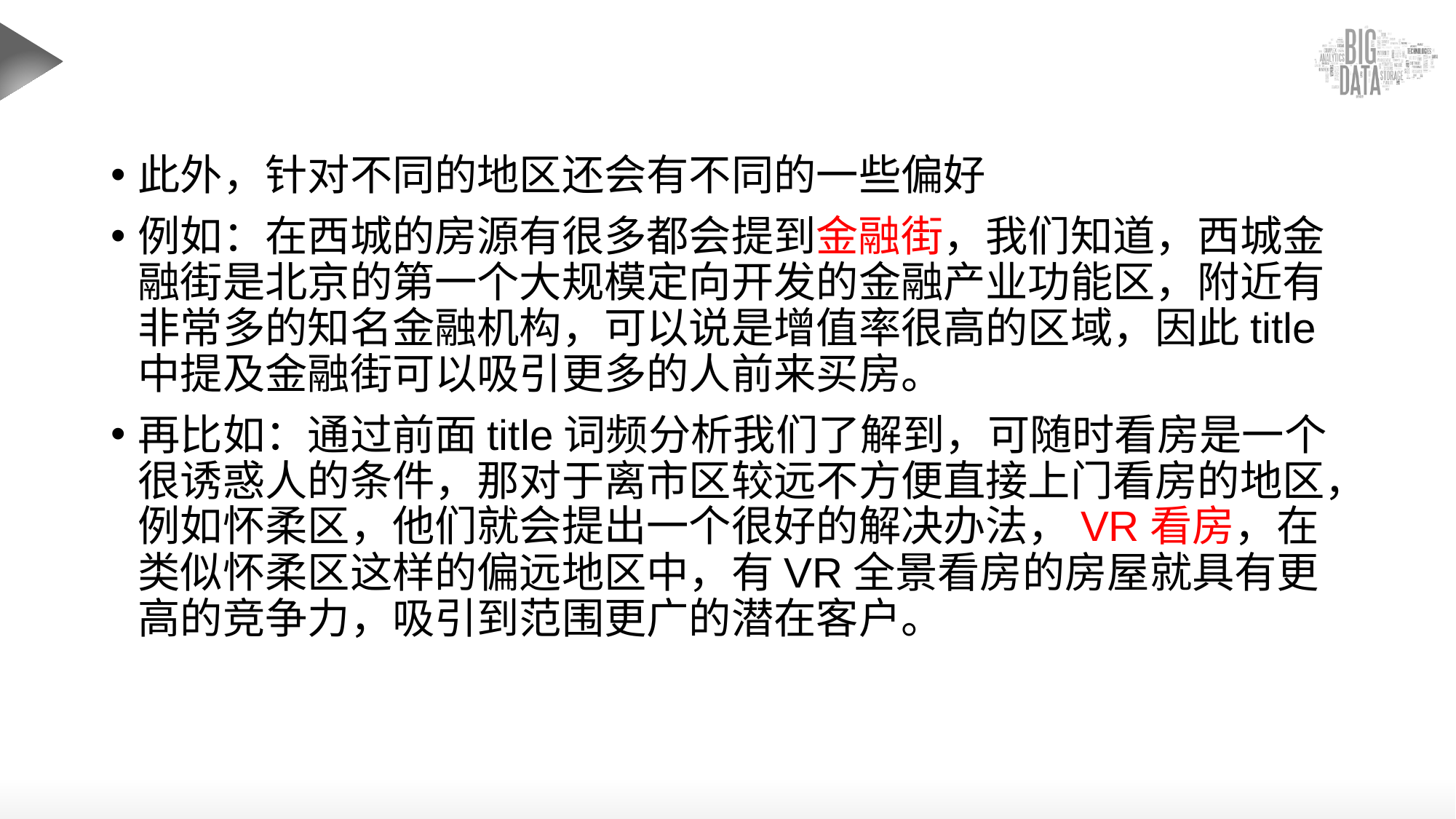

此外，针对不同的地区还会有不同的一些偏好
例如：在西城的房源有很多都会提到金融街，我们知道，西城金融街是北京的第一个大规模定向开发的金融产业功能区，附近有非常多的知名金融机构，可以说是增值率很高的区域，因此title中提及金融街可以吸引更多的人前来买房。
再比如：通过前面title词频分析我们了解到，可随时看房是一个很诱惑人的条件，那对于离市区较远不方便直接上门看房的地区，例如怀柔区，他们就会提出一个很好的解决办法，VR看房，在类似怀柔区这样的偏远地区中，有VR全景看房的房屋就具有更高的竞争力，吸引到范围更广的潜在客户。